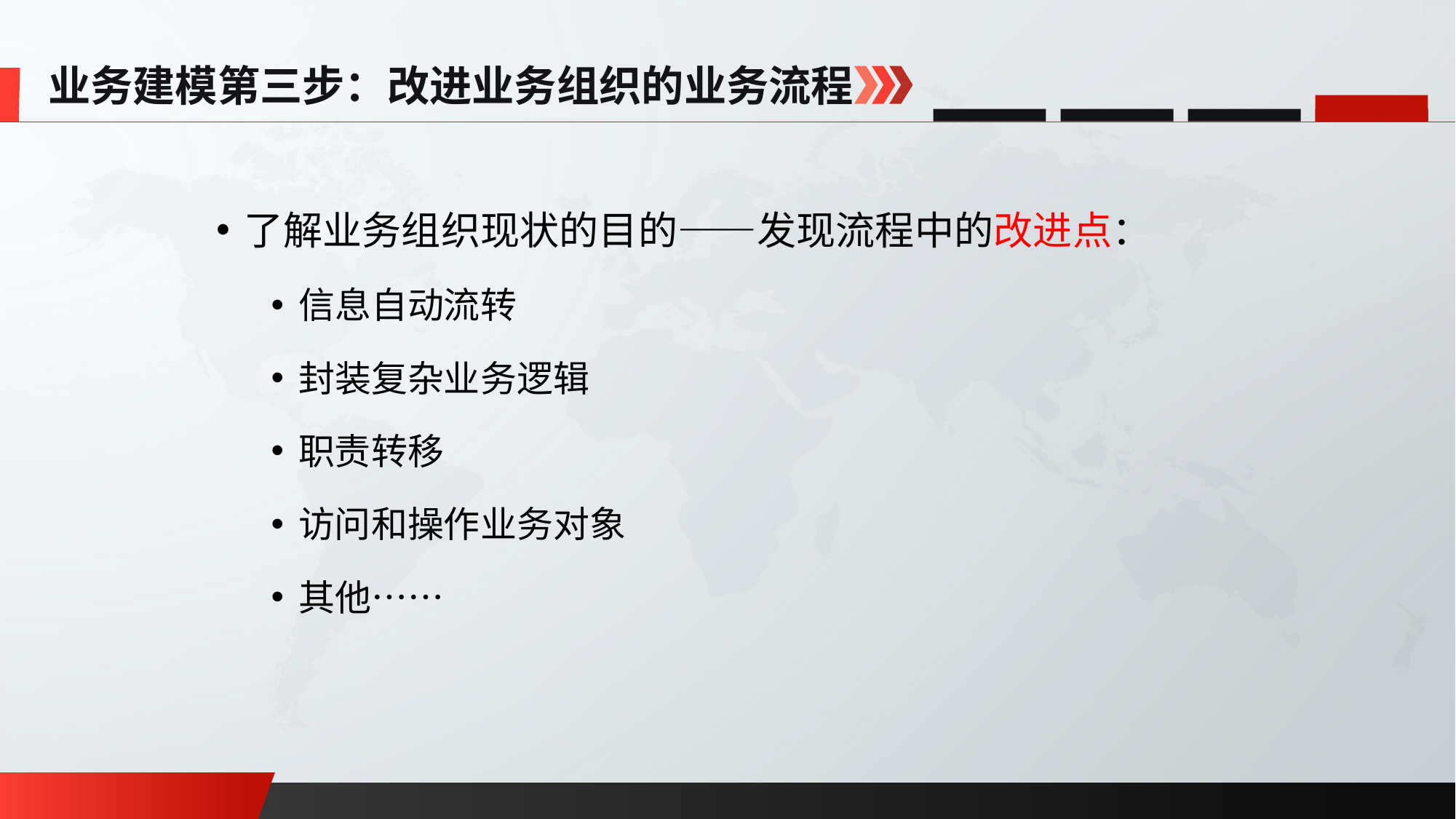

业务建模第三步：改进业务组织的业务流程

了解业务组织现状的目的——发现流程中的改进点：
信息自动流转
封装复杂业务逻辑
职责转移
访问和操作业务对象
其他……